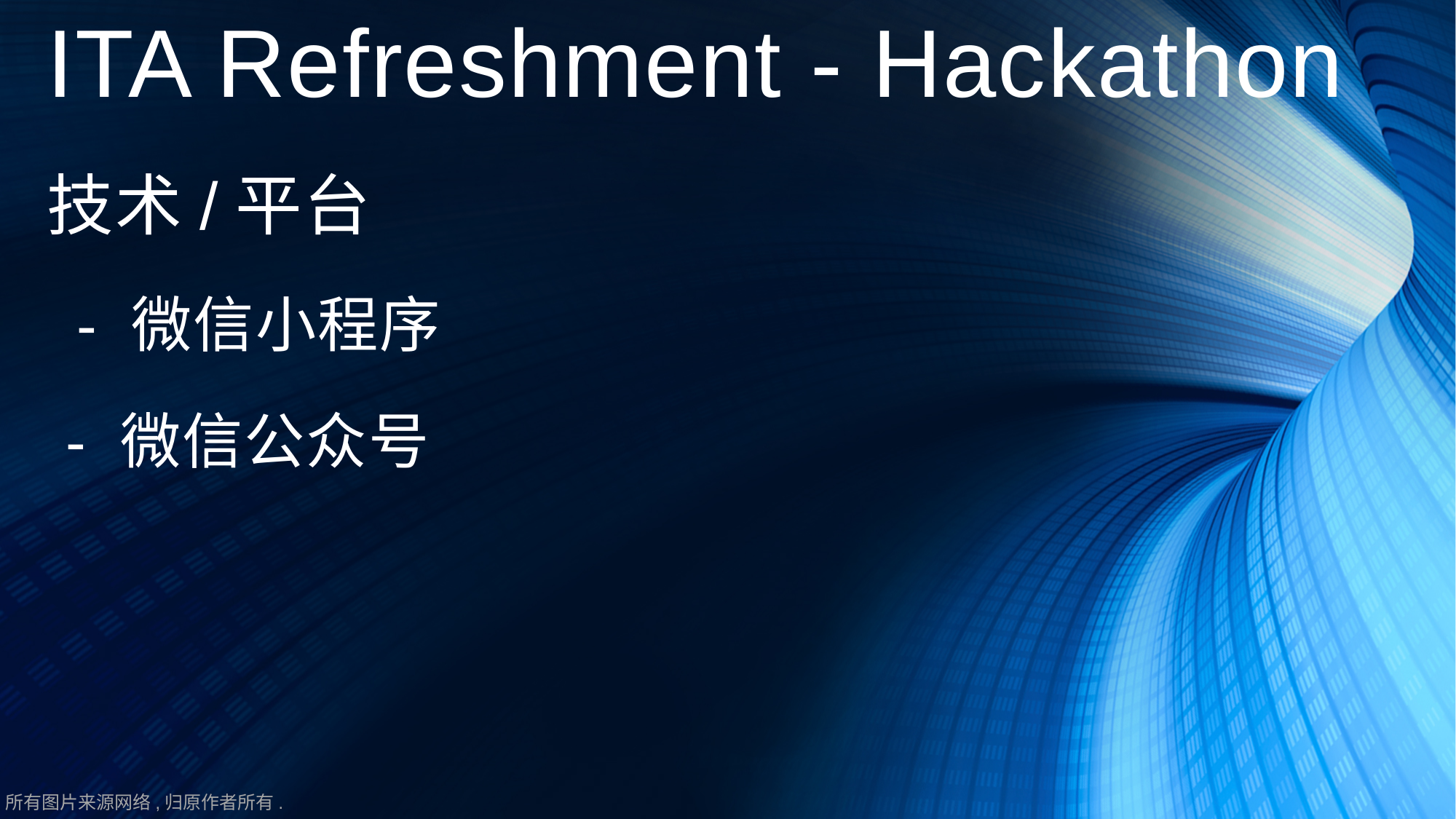

# ITA Refreshment - Hackathon
技术/平台
 - 微信小程序
 - 微信公众号
所有图片来源网络,归原作者所有.